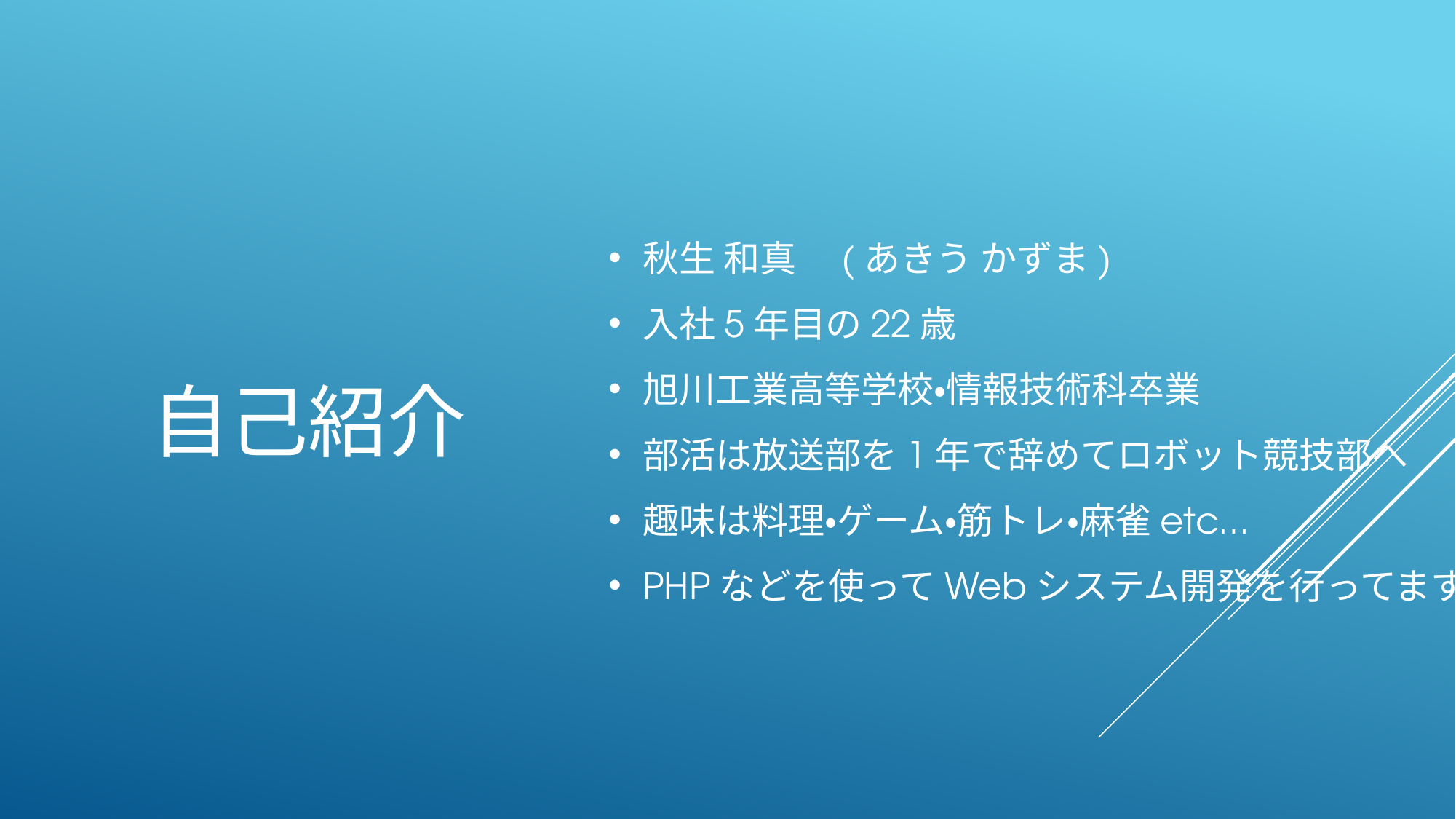

秋生 和真　(あきう かずま)
入社5年目の22歳
旭川工業高等学校・情報技術科卒業
部活は放送部を1年で辞めてロボット競技部へ
趣味は料理・ゲーム・筋トレ・麻雀etc…
PHPなどを使ってWebシステム開発を行ってます
自己紹介